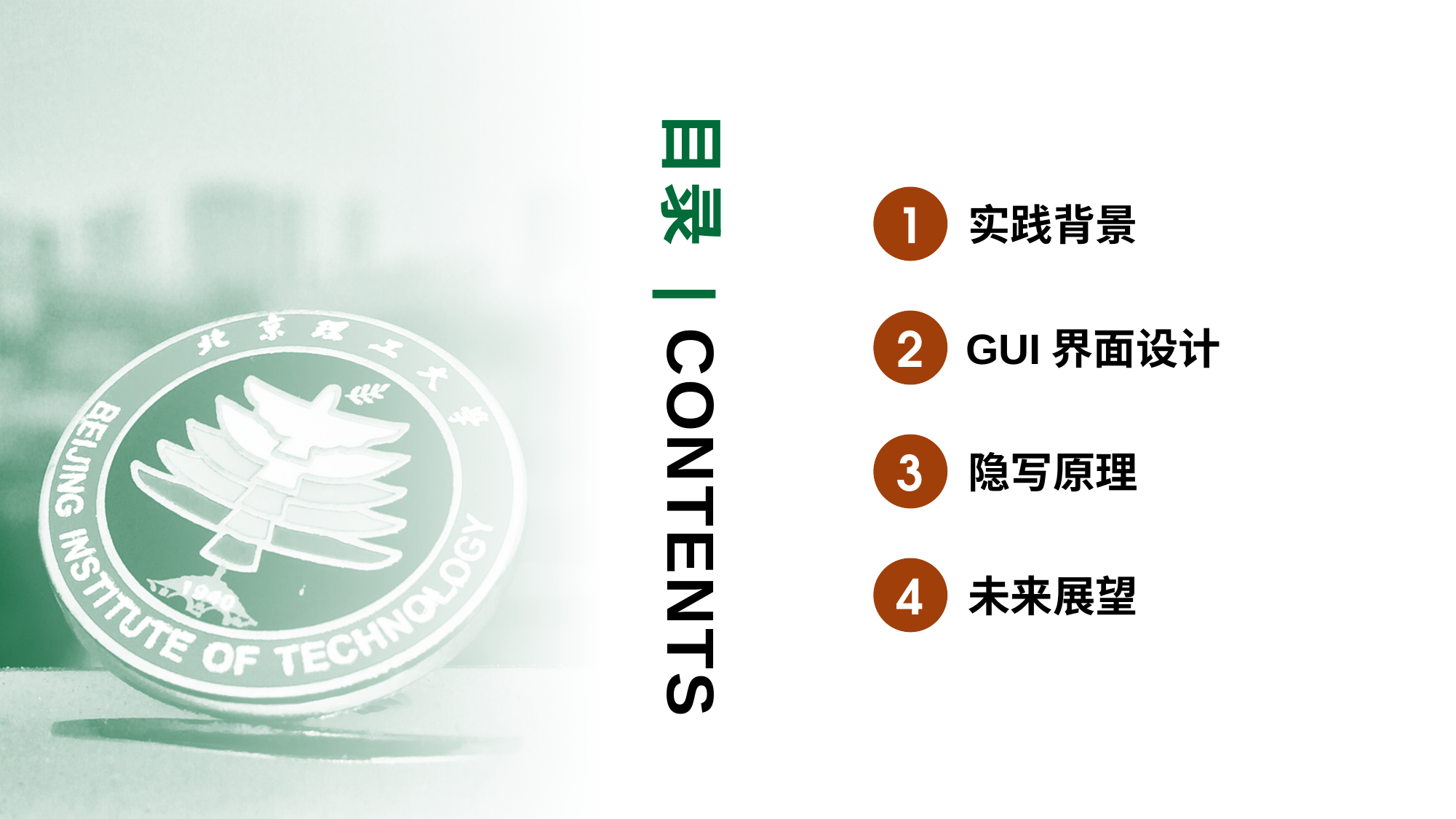

目录 | CONTENTS
1
实践背景
2
GUI界面设计
3
隐写原理
4
未来展望